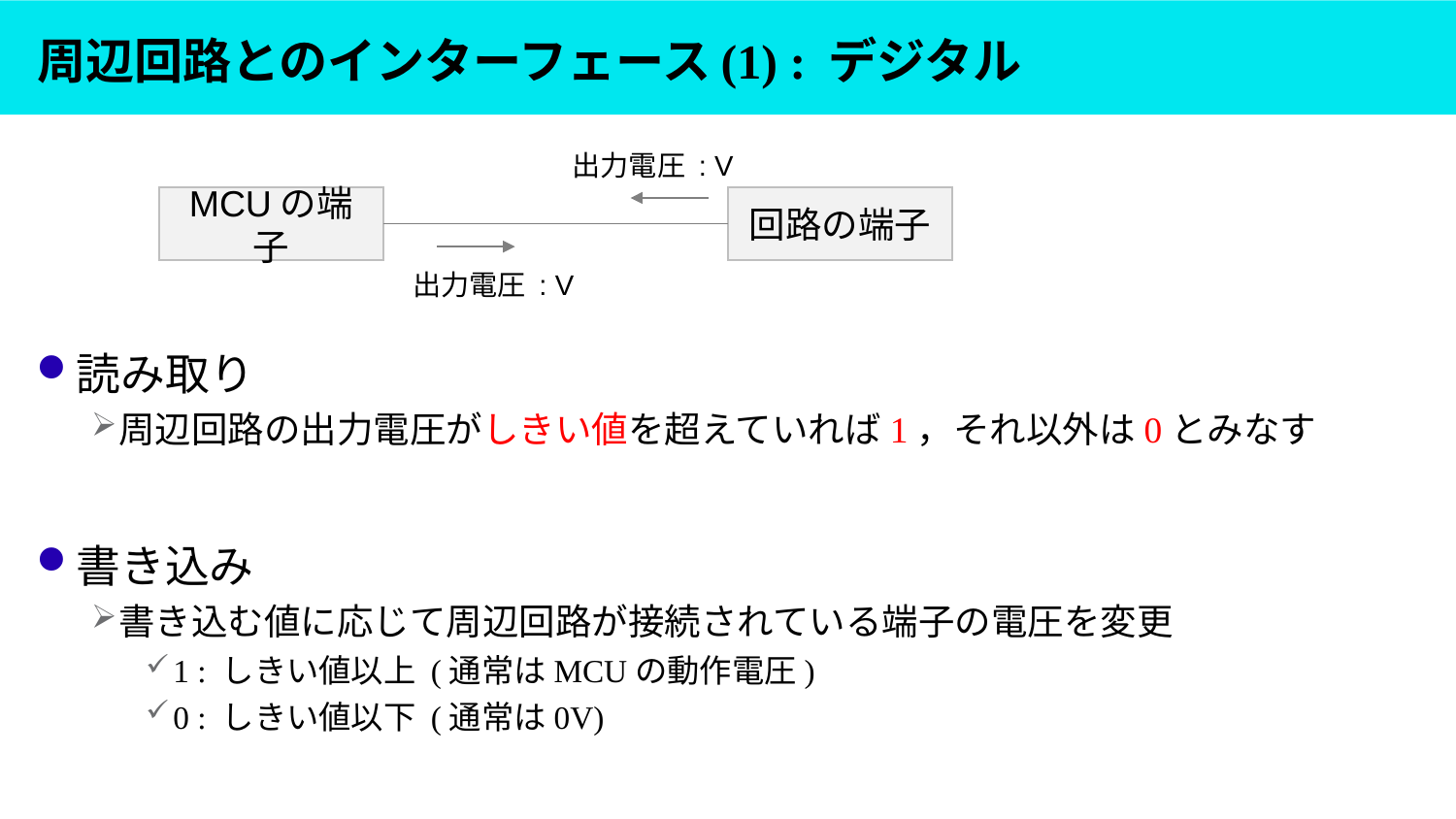

# 周辺回路とのインターフェース(1) : デジタル
出力電圧 : V
回路の端子
MCUの端子
出力電圧 : V
読み取り
周辺回路の出力電圧がしきい値を超えていれば1，それ以外は0とみなす

書き込み
書き込む値に応じて周辺回路が接続されている端子の電圧を変更
1 : しきい値以上 (通常はMCUの動作電圧)
0 : しきい値以下 (通常は0V)